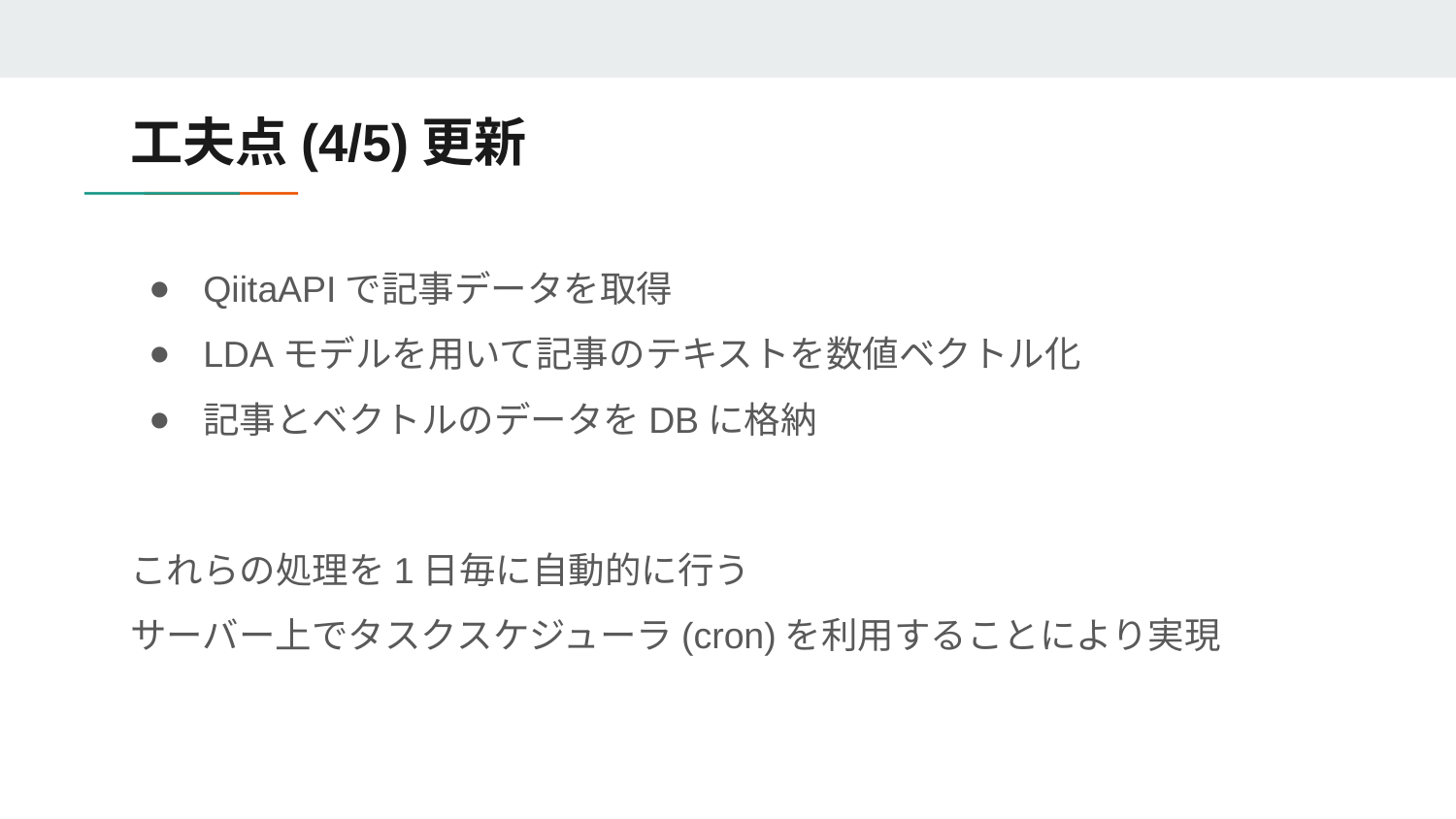

工夫点(4/5)更新

QiitaAPIで記事データを取得
LDAモデルを用いて記事のテキストを数値ベクトル化
記事とベクトルのデータをDBに格納

これらの処理を1日毎に自動的に行う
サーバー上でタスクスケジューラ(cron)を利用することにより実現